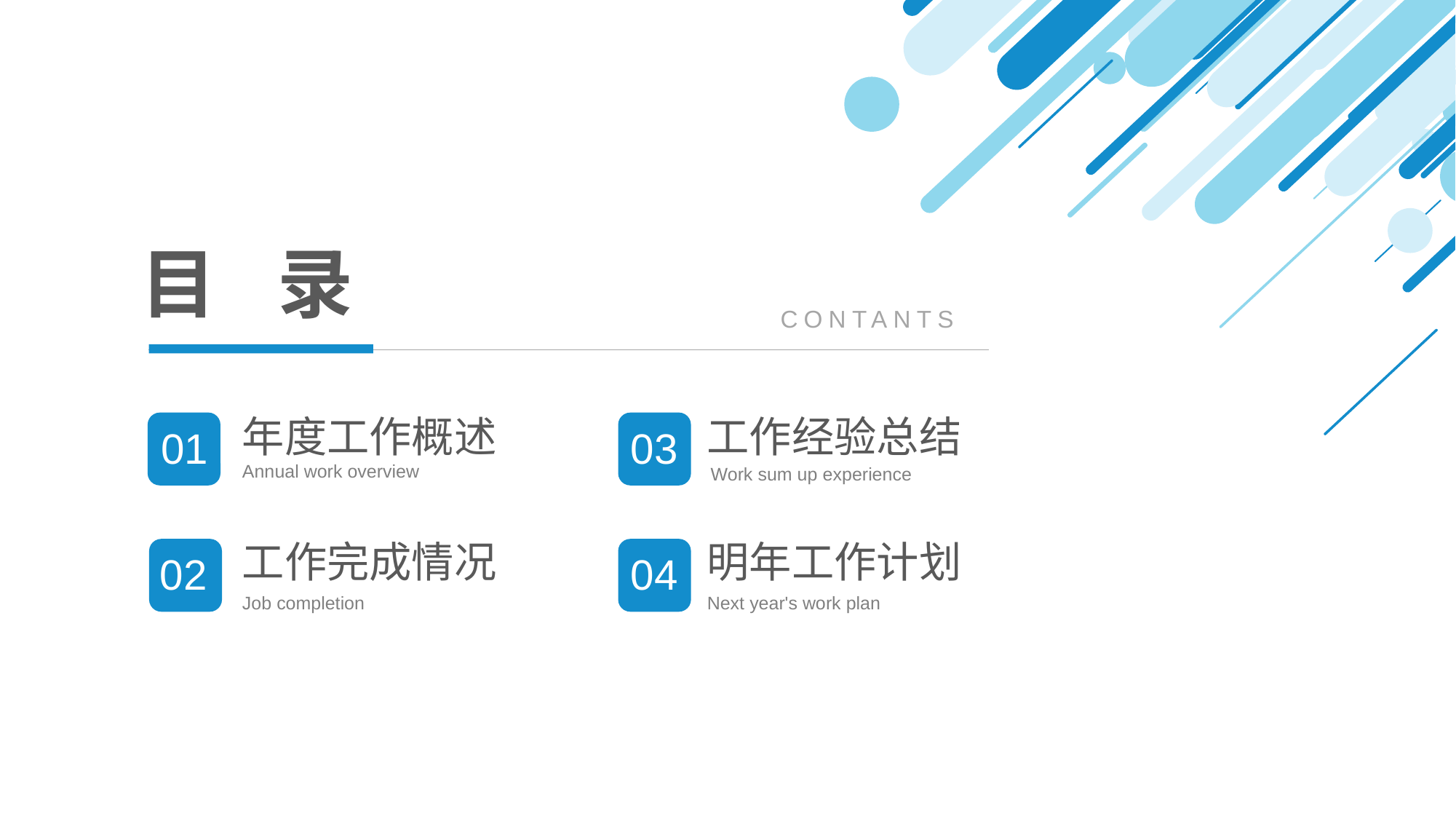

目   录
CONTANTS

年度工作概述
工作经验总结

01
03
Annual work overview
Work sum up experience
工作完成情况
明年工作计划

02
04
Job completion
Next year's work plan